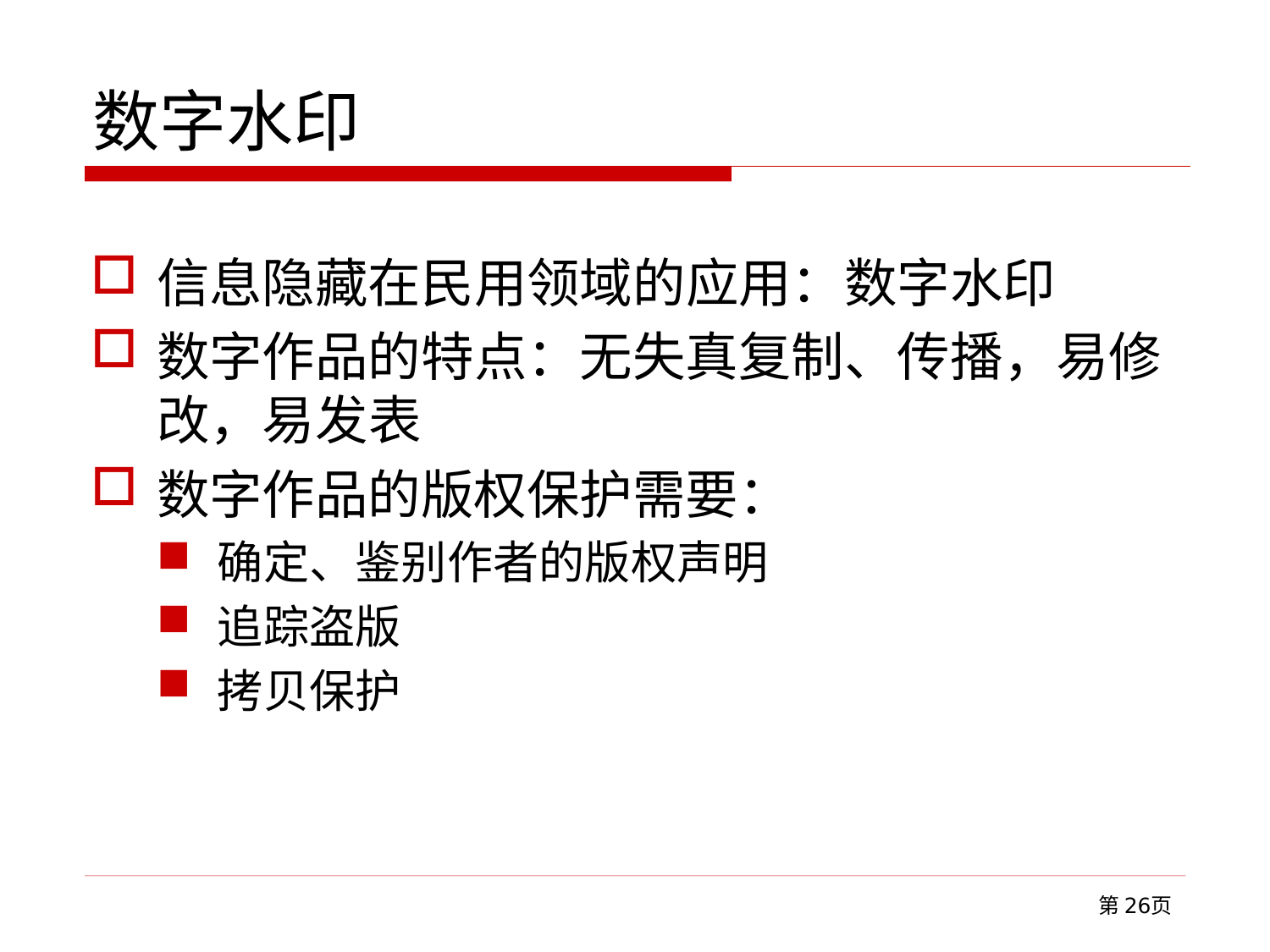

# 数字水印
信息隐藏在民用领域的应用：数字水印
数字作品的特点：无失真复制、传播，易修改，易发表
数字作品的版权保护需要：
确定、鉴别作者的版权声明
追踪盗版
拷贝保护
26